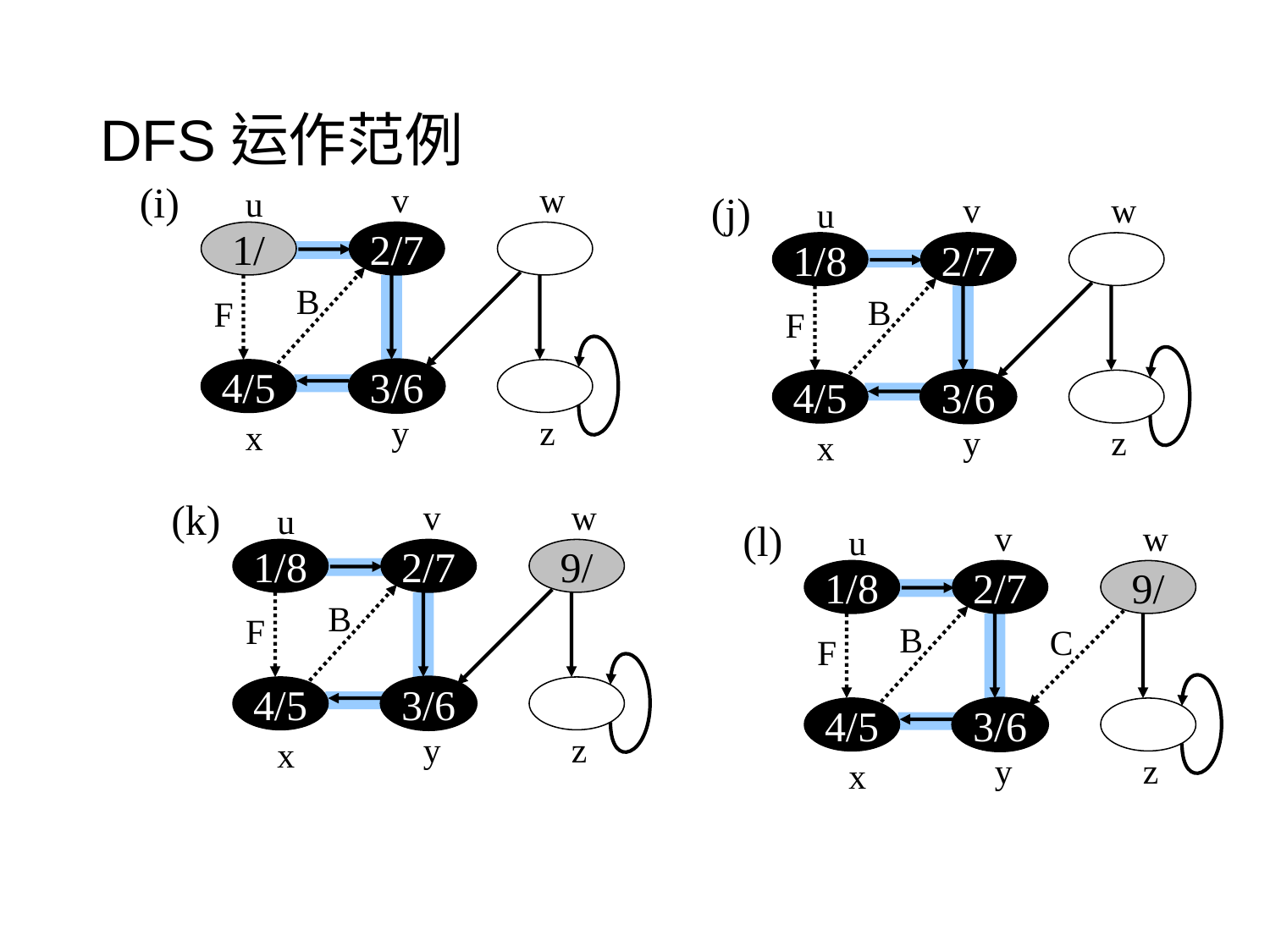

# DFS运作范例
(i)
v
w
u
(j)
v
w
u
1/
2/7

1/8
2/7

B

B
F

F
4/5
3/6

4/5
3/6

y
z
x
y
z
x
(k)
v
w
u
(l)
v
w
u
1/8
2/7
9/

1/8
2/7
9/

B

F

B

C

F
4/5
3/6

4/5
3/6

y
z
x
y
z
x